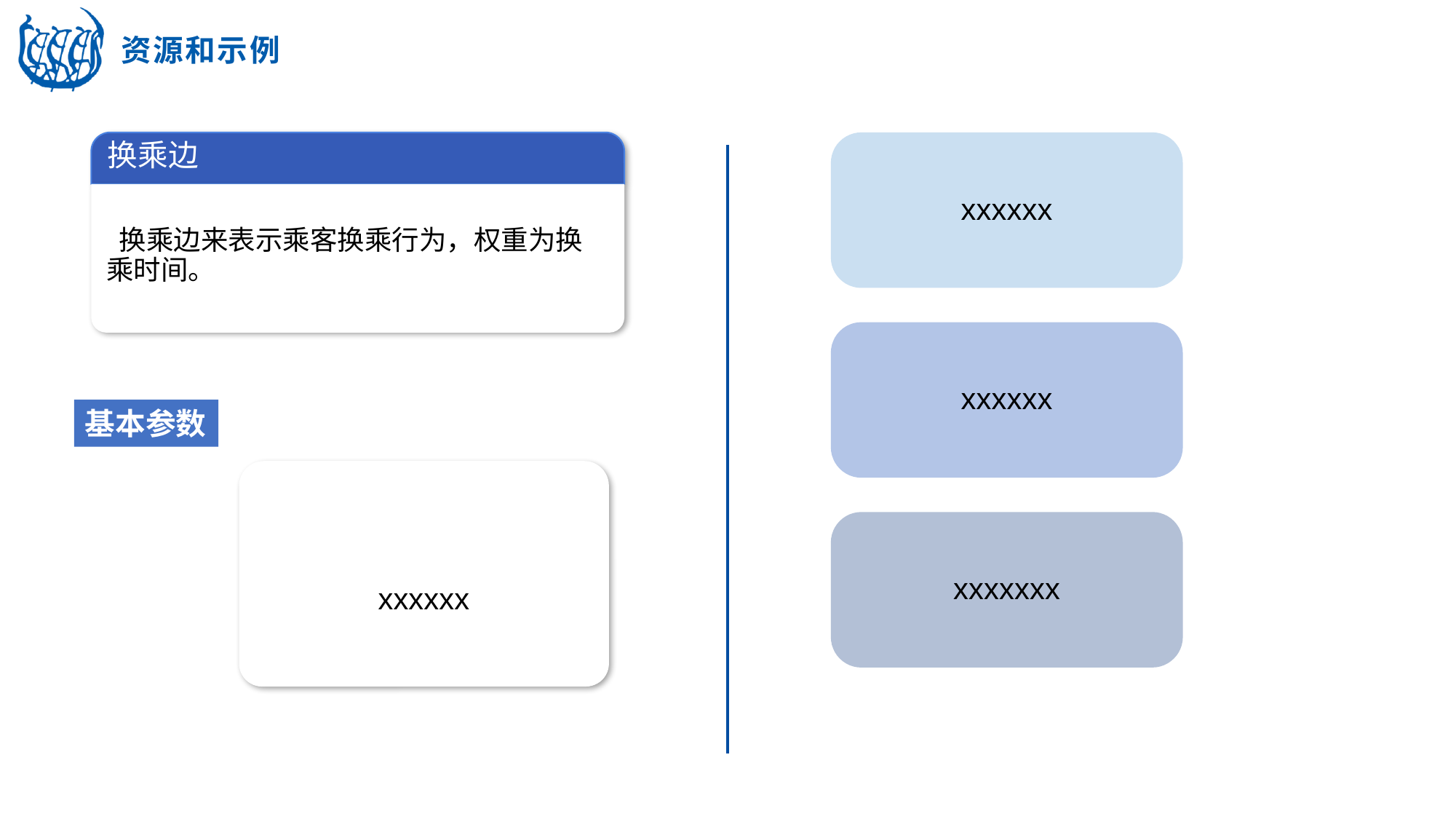

资源和示例
换乘边
xxxxxx
 换乘边来表示乘客换乘行为，权重为换乘时间。
xxxxxx
基本参数

xxxxxx
xxxxxxx